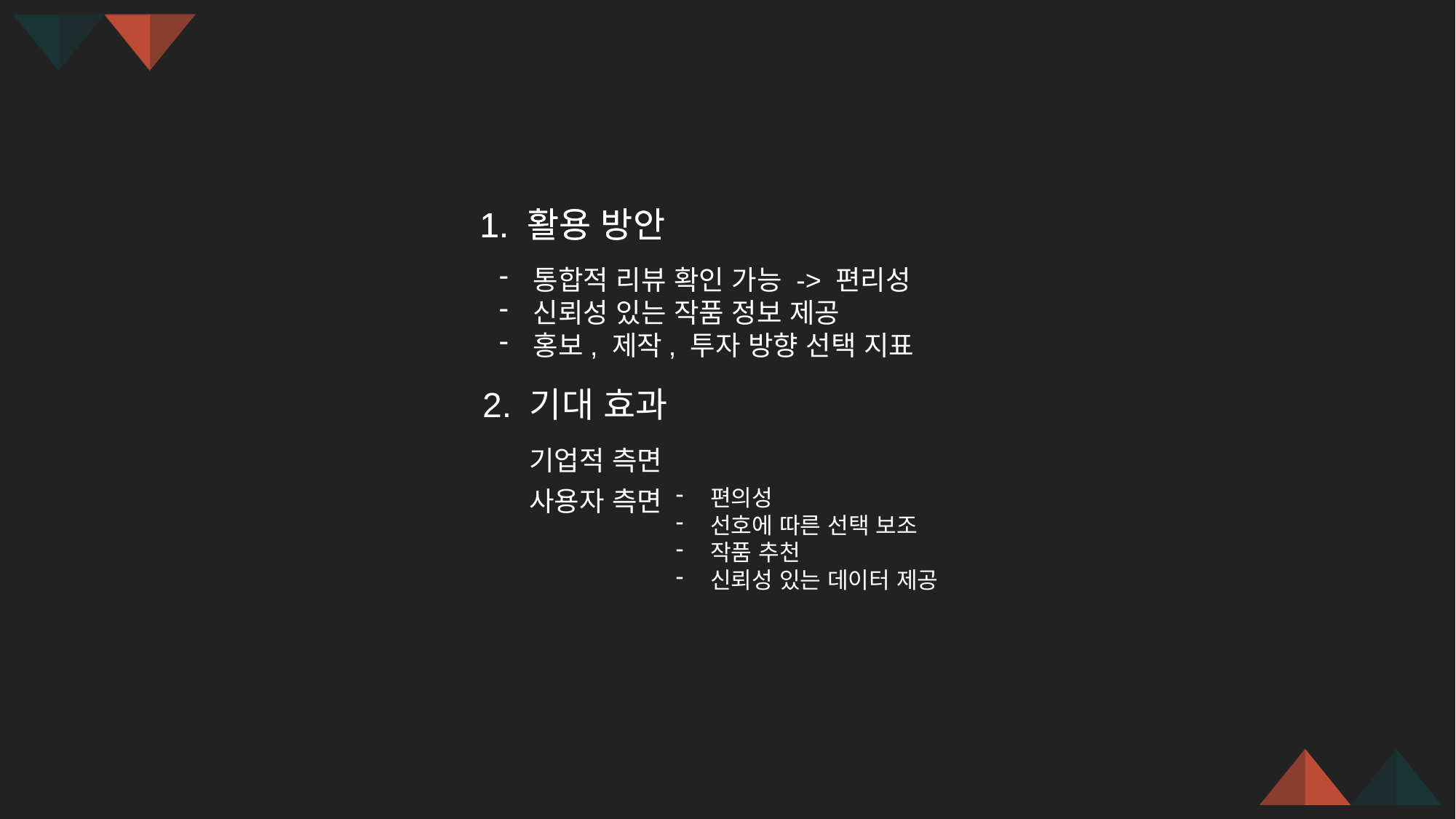

1. 활용 방안
1. 활용 방안
통합적 리뷰 확인 가능 -> 편리성
신뢰성 있는 작품 정보 제공
홍보, 제작, 투자 방향 선택 지표
2. 기대 효과
기업적 측면
사용자 측면
편의성
선호에 따른 선택 보조
작품 추천
신뢰성 있는 데이터 제공